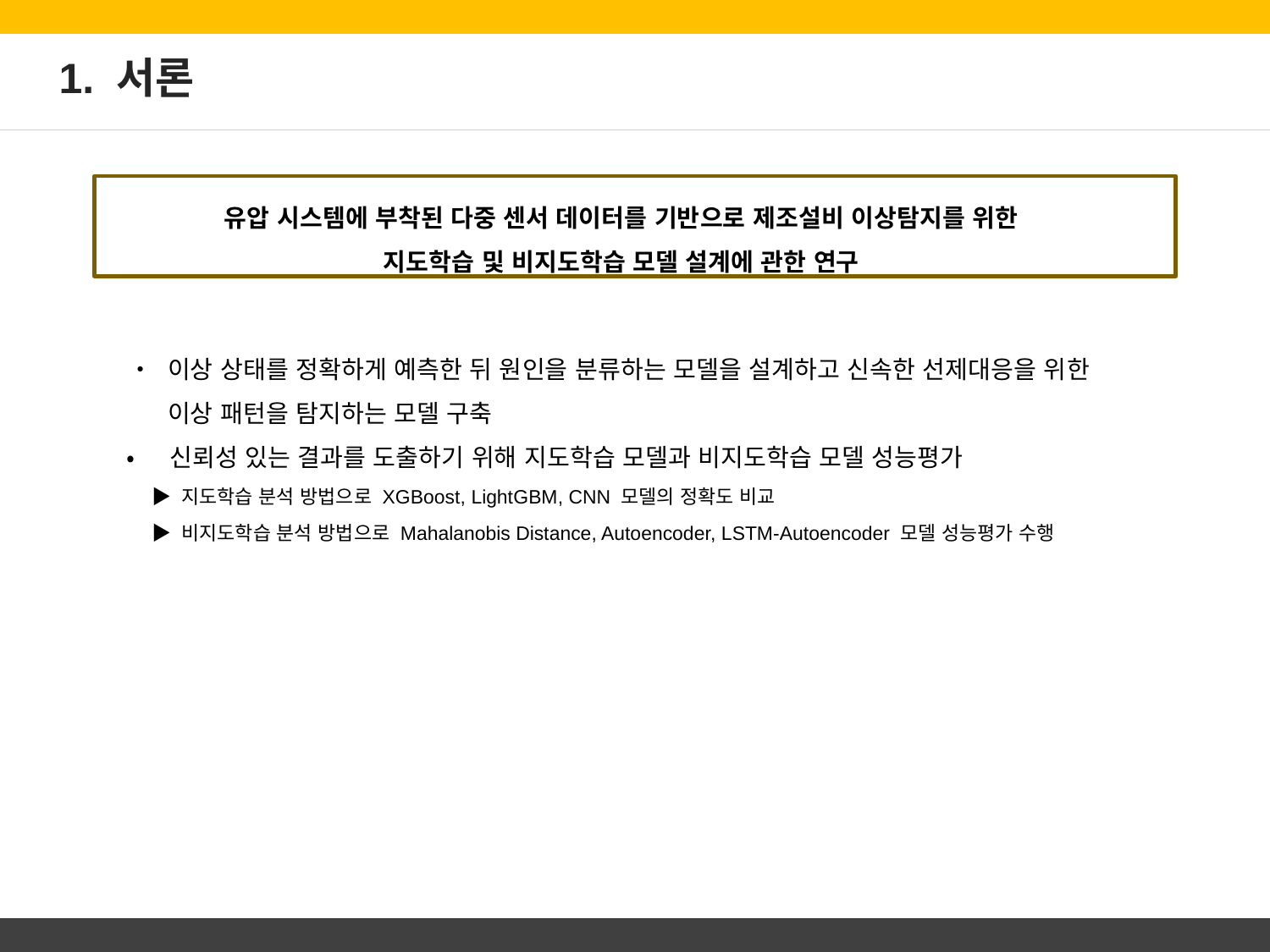

# 1. 서론

유압 시스템에 부착된 다중 센서 데이터를 기반으로 제조설비 이상탐지를 위한
지도학습 및 비지도학습 모델 설계에 관한 연구
•	이상 상태를 정확하게 예측한 뒤 원인을 분류하는 모델을 설계하고 신속한 선제대응을 위한 이상 패턴을 탐지하는 모델 구축
•	신뢰성 있는 결과를 도출하기 위해 지도학습 모델과 비지도학습 모델 성능평가
▶ 지도학습 분석 방법으로 XGBoost, LightGBM, CNN 모델의 정확도 비교
▶ 비지도학습 분석 방법으로 Mahalanobis Distance, Autoencoder, LSTM-Autoencoder 모델 성능평가 수행